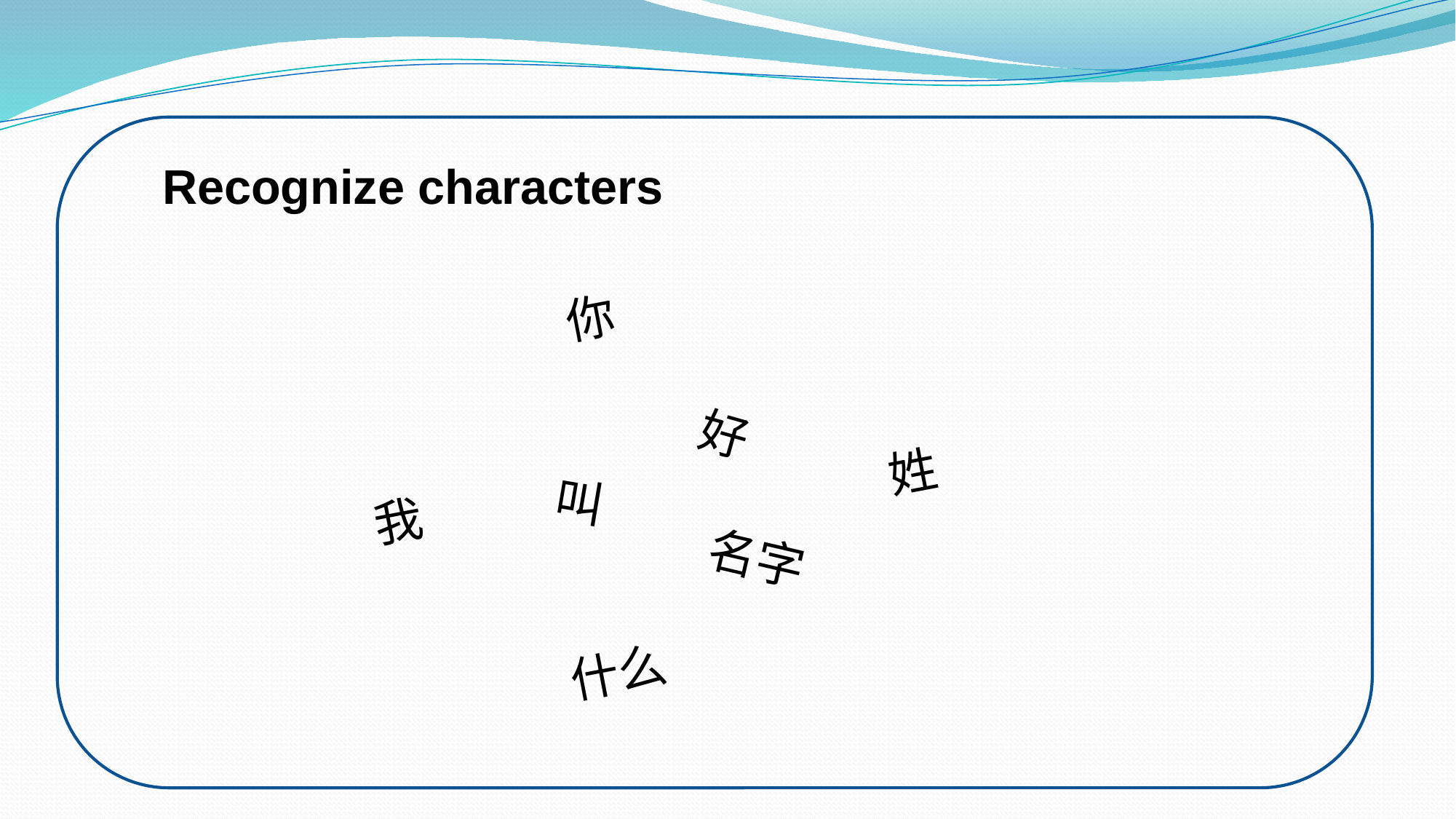

Recognize characters

你
好
姓
叫
我
名字
什么